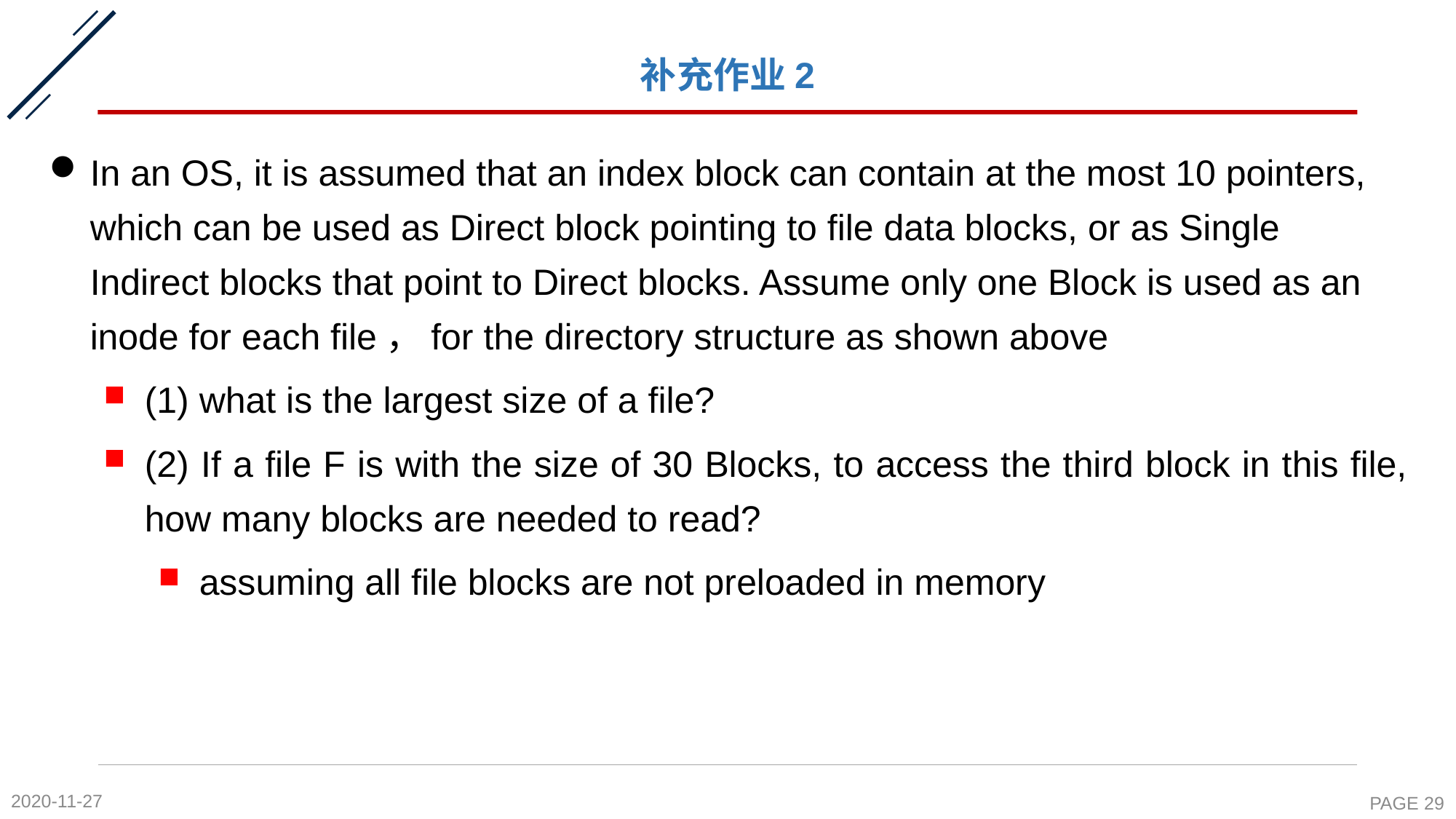

# 补充作业2
In an OS, it is assumed that an index block can contain at the most 10 pointers, which can be used as Direct block pointing to file data blocks, or as Single Indirect blocks that point to Direct blocks. Assume only one Block is used as an inode for each file，for the directory structure as shown above
(1) what is the largest size of a file?
(2) If a file F is with the size of 30 Blocks, to access the third block in this file, how many blocks are needed to read?
assuming all file blocks are not preloaded in memory
2020-11-27
PAGE 29